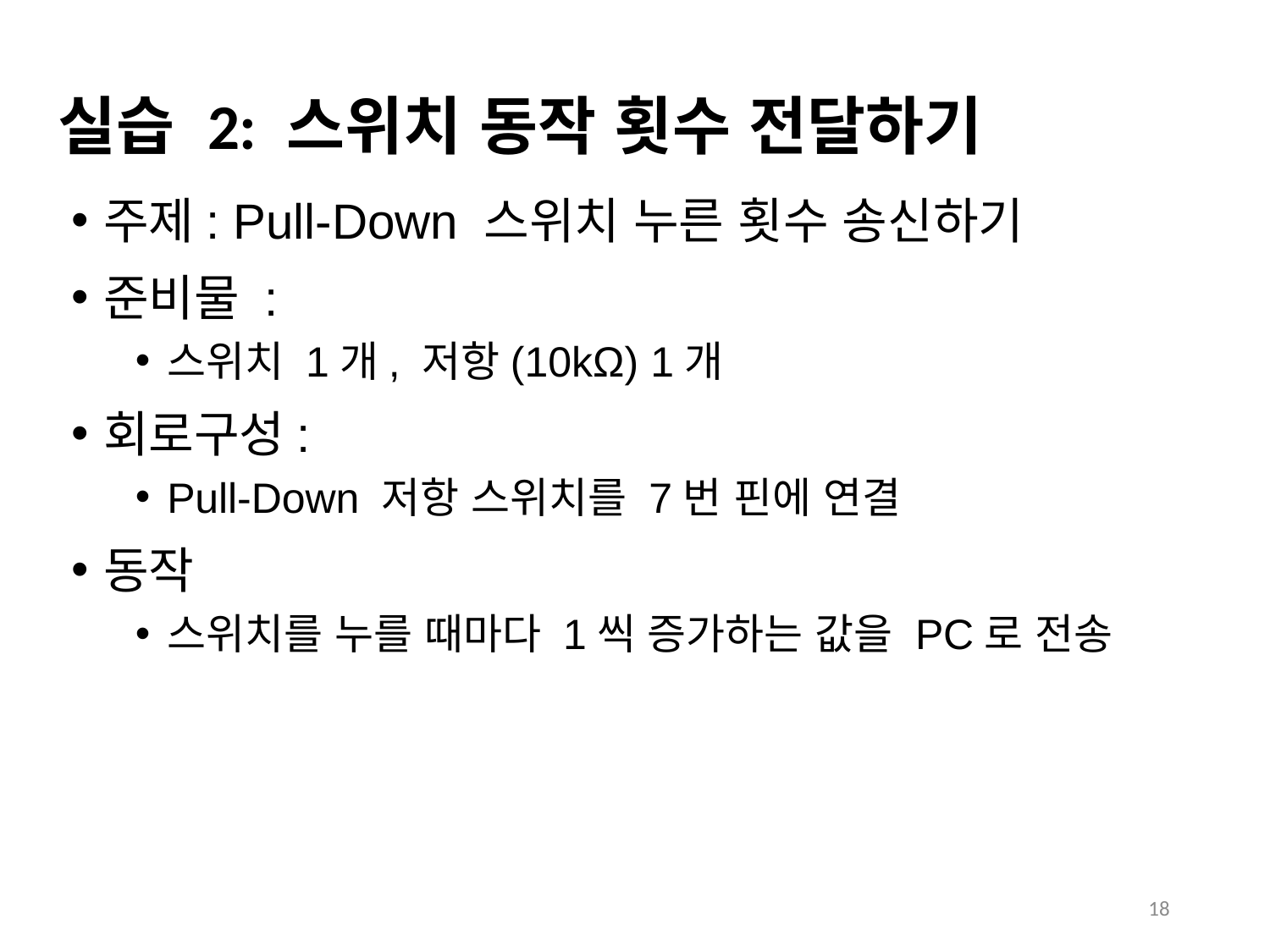

# 실습 2: 스위치 동작 횟수 전달하기
주제: Pull-Down 스위치 누른 횟수 송신하기
준비물 :
스위치 1개, 저항(10kΩ) 1개
회로구성:
Pull-Down 저항 스위치를 7번 핀에 연결
동작
스위치를 누를 때마다 1씩 증가하는 값을 PC로 전송

18